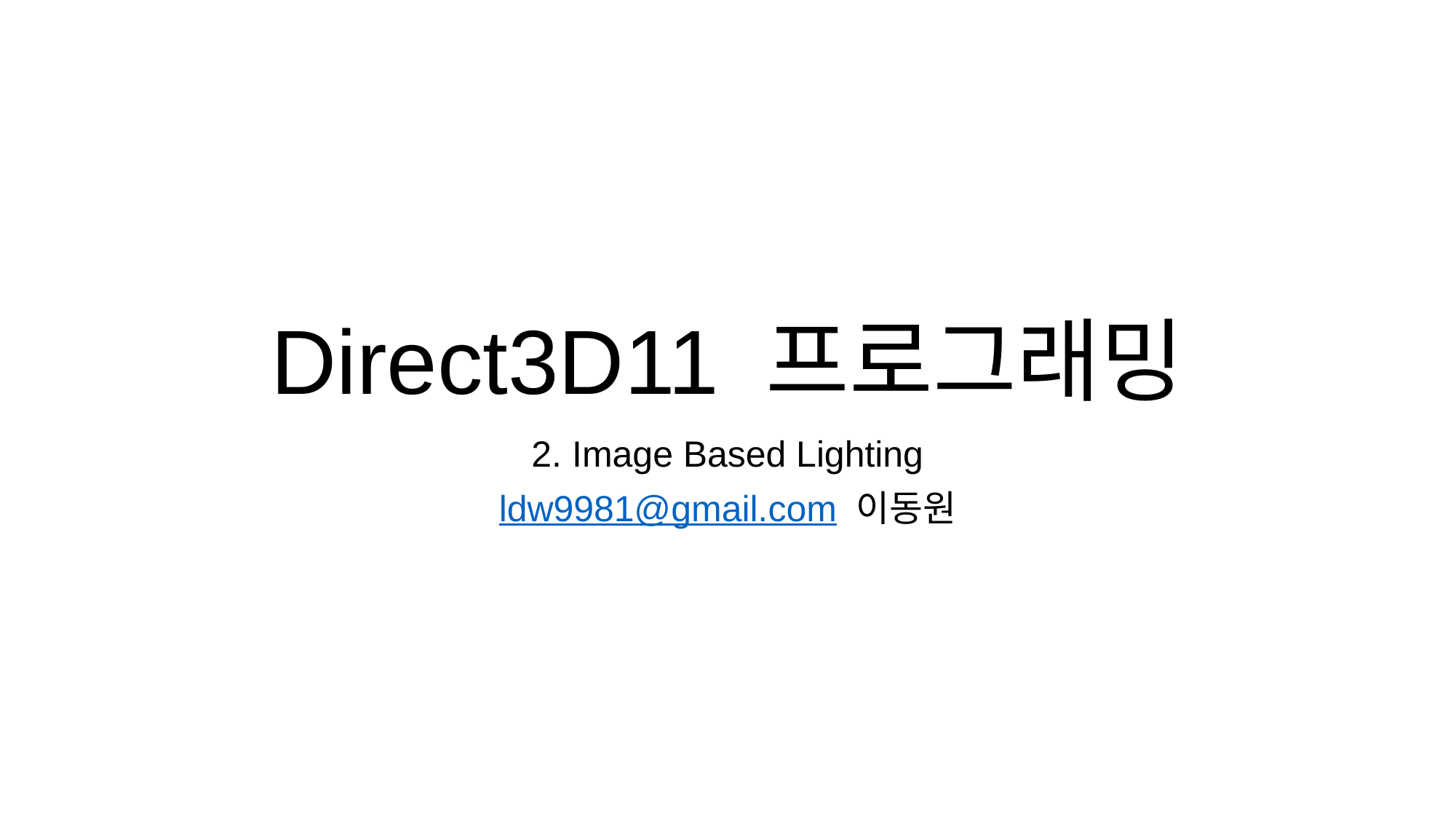

# Direct3D11 프로그래밍
2. Image Based Lighting
ldw9981@gmail.com 이동원